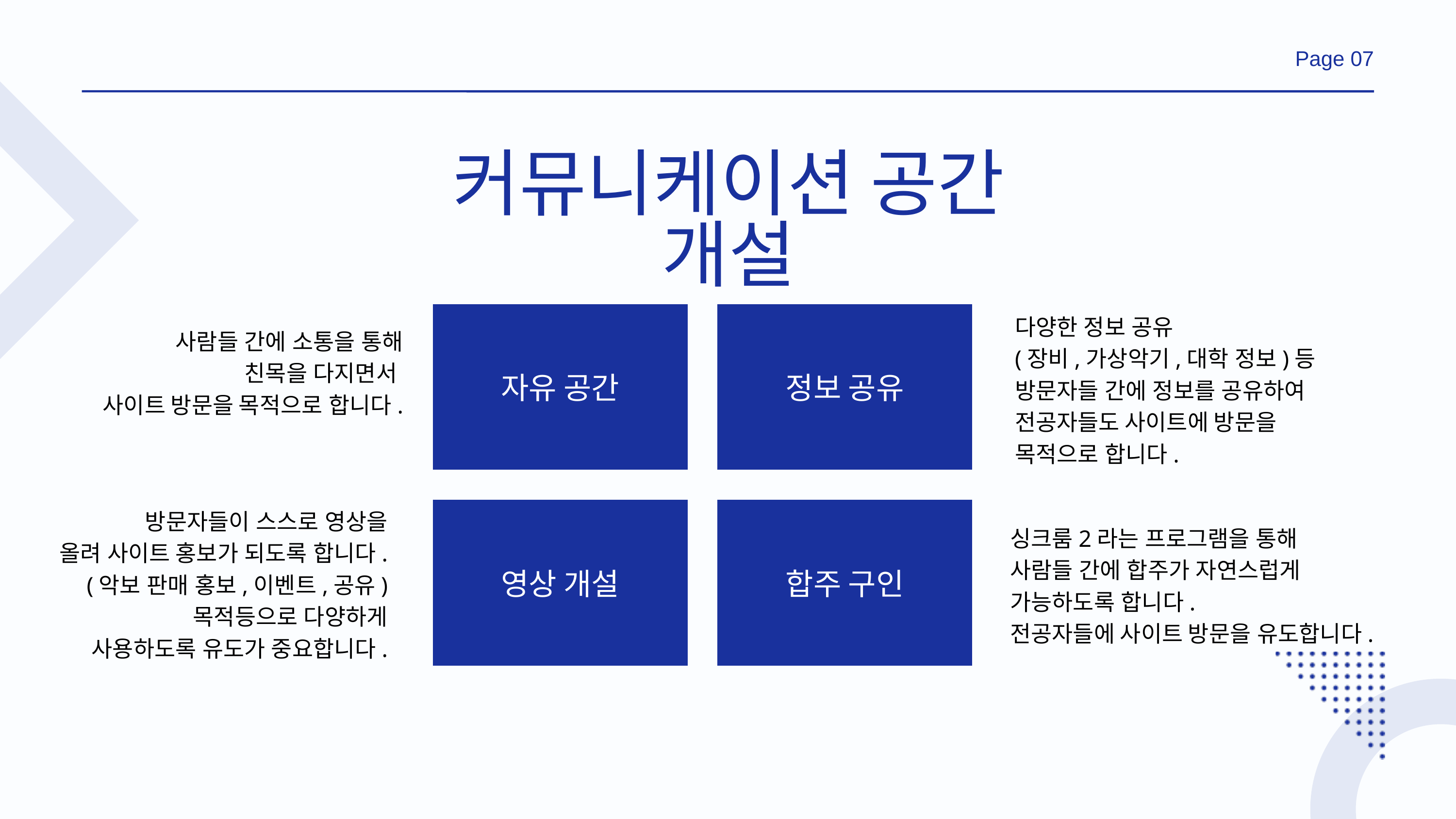

Page 07

커뮤니케이션 공간 개설

다양한 정보 공유
(장비,가상악기,대학 정보)등
방문자들 간에 정보를 공유하여
전공자들도 사이트에 방문을
목적으로 합니다.
사람들 간에 소통을 통해
친목을 다지면서
사이트 방문을 목적으로 합니다.
자유 공간
정보 공유

방문자들이 스스로 영상을
올려 사이트 홍보가 되도록 합니다.
(악보 판매 홍보,이벤트,공유)
목적등으로 다양하게
사용하도록 유도가 중요합니다.
싱크룸2라는 프로그램을 통해
사람들 간에 합주가 자연스럽게
가능하도록 합니다.
전공자들에 사이트 방문을 유도합니다.
영상 개설
합주 구인